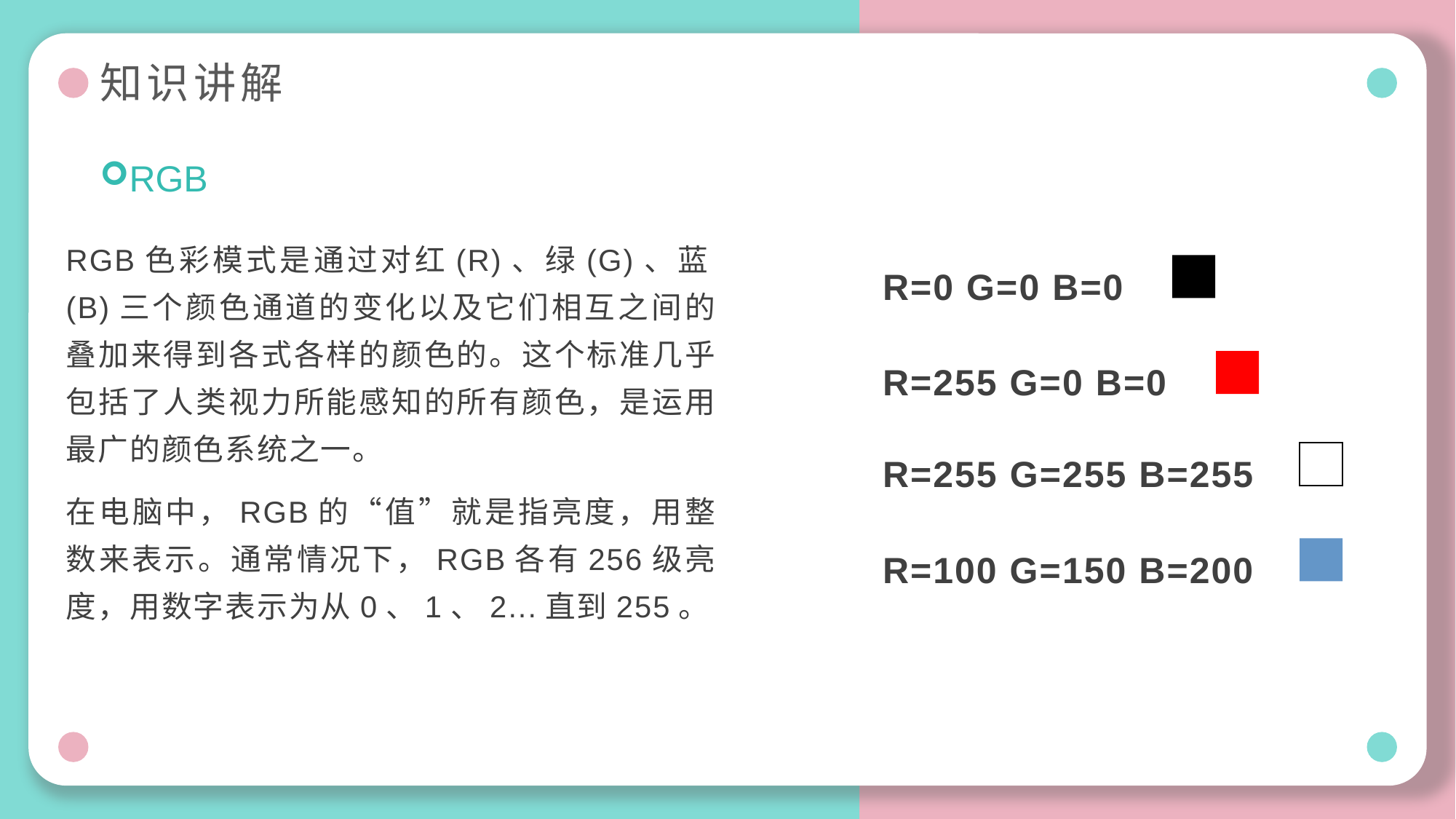

# 知识讲解
RGB
RGB色彩模式是通过对红(R)、绿(G)、蓝(B)三个颜色通道的变化以及它们相互之间的叠加来得到各式各样的颜色的。这个标准几乎包括了人类视力所能感知的所有颜色，是运用最广的颜色系统之一。
在电脑中，RGB的“值”就是指亮度，用整数来表示。通常情况下，RGB各有256级亮度，用数字表示为从0、1、2...直到255。
R=0 G=0 B=0

R=255 G=0 B=0

R=255 G=255 B=255

R=100 G=150 B=200